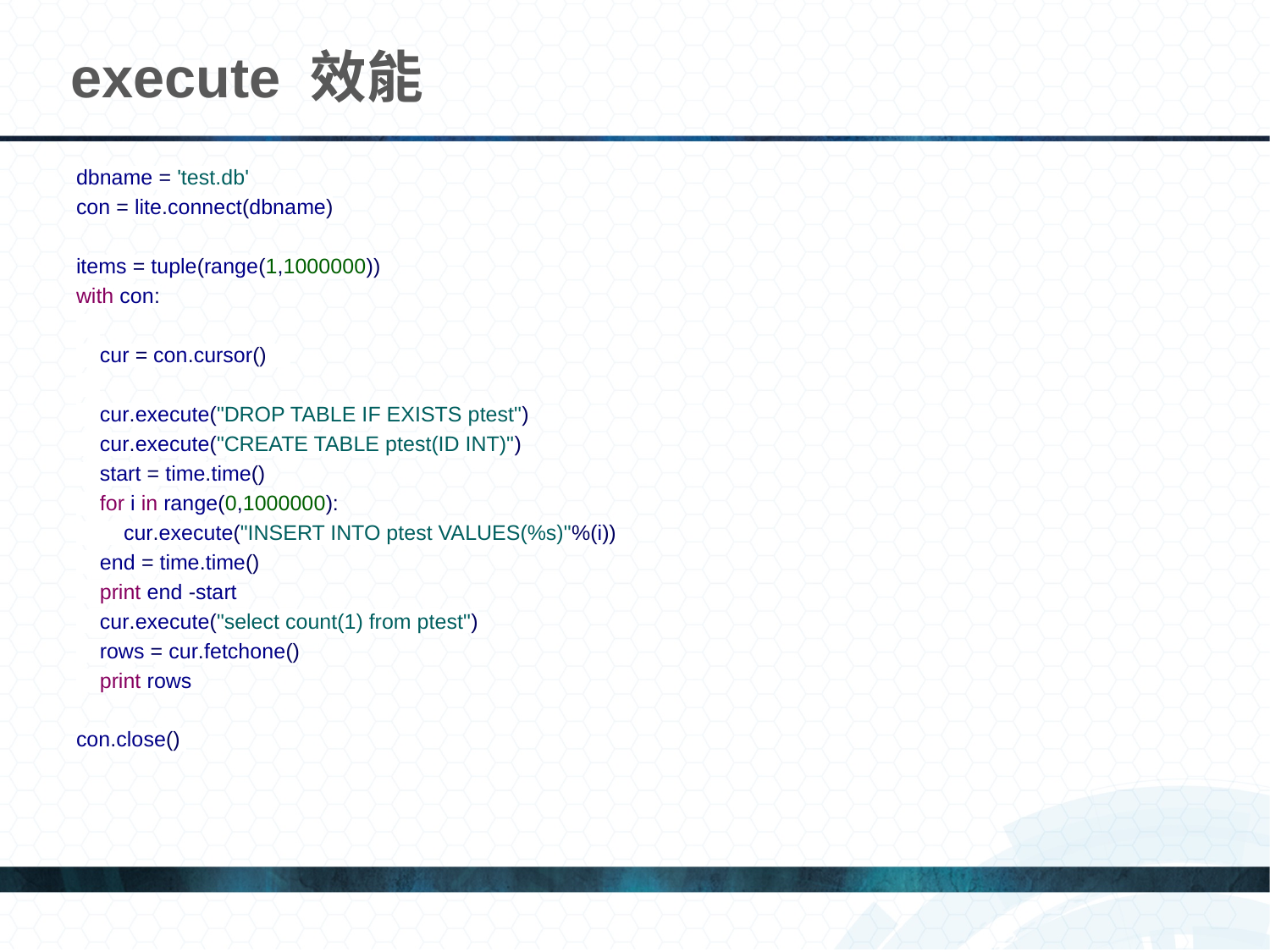

# execute 效能
dbname = 'test.db'
con = lite.connect(dbname)

items = tuple(range(1,1000000))
with con:

    cur = con.cursor()

    cur.execute("DROP TABLE IF EXISTS ptest")
    cur.execute("CREATE TABLE ptest(ID INT)")
    start = time.time()
    for i in range(0,1000000):
        cur.execute("INSERT INTO ptest VALUES(%s)"%(i))
    end = time.time()
    print end -start
    cur.execute("select count(1) from ptest")
    rows = cur.fetchone()
    print rows

con.close()